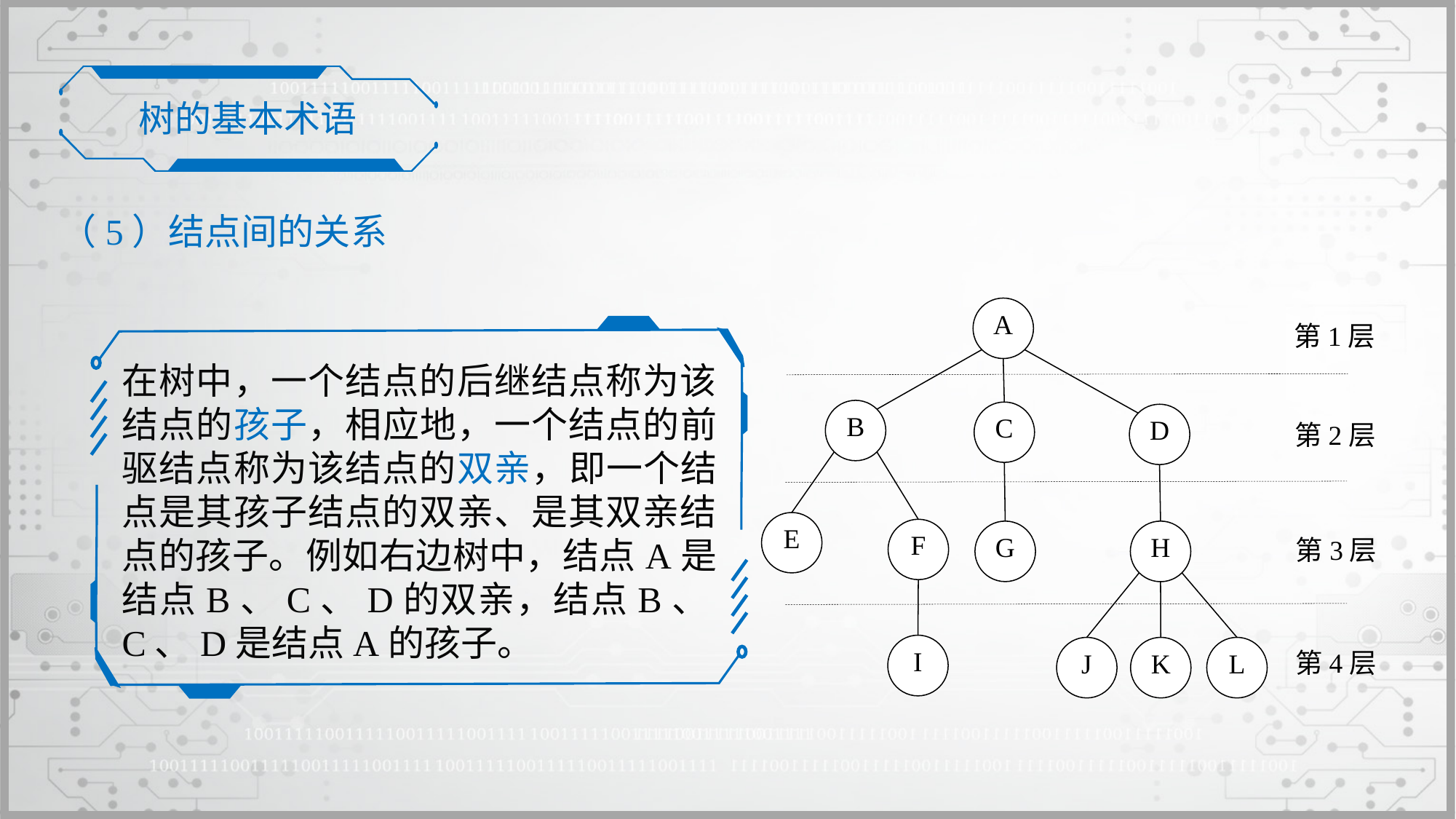

树的基本术语
（5）结点间的关系

A
第1层

B
C
D
第2层

E
F
G
H
第3层

I
J
K
L
第4层

在树中，一个结点的后继结点称为该结点的孩子，相应地，一个结点的前驱结点称为该结点的双亲，即一个结点是其孩子结点的双亲、是其双亲结点的孩子。例如右边树中，结点A是结点B、C、D的双亲，结点B、C、D是结点A的孩子。